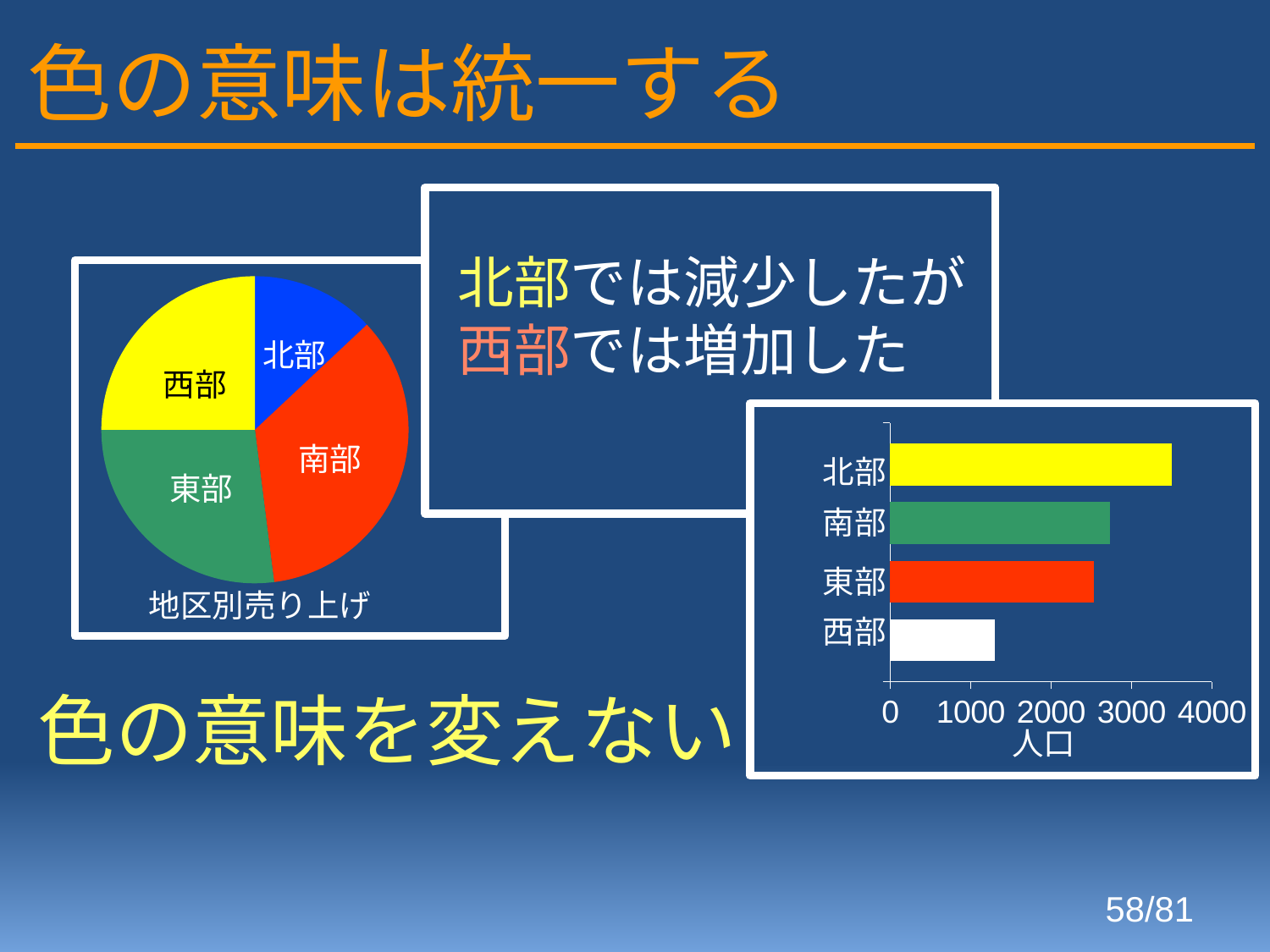

# 色の意味は統一する

北部では減少したが
西部では増加した

### Chart

| Category | A社 |
|---|---|
| 北部 | 13.0 |
| 東部 | 35.0 |
| 南部 | 27.0 |
| 西部 | 25.0 |
北部
西部

### Chart

| Category | 北部 | 西部 | 東部 | 南部 |
|---|---|---|---|---|
| A社 | 1300.0 | 2534.0 | 2731.0 | 3500.0 |
北部
南部
東部
西部
人口
南部
東部
地区別売り上げ
色の意味を変えない
58/81